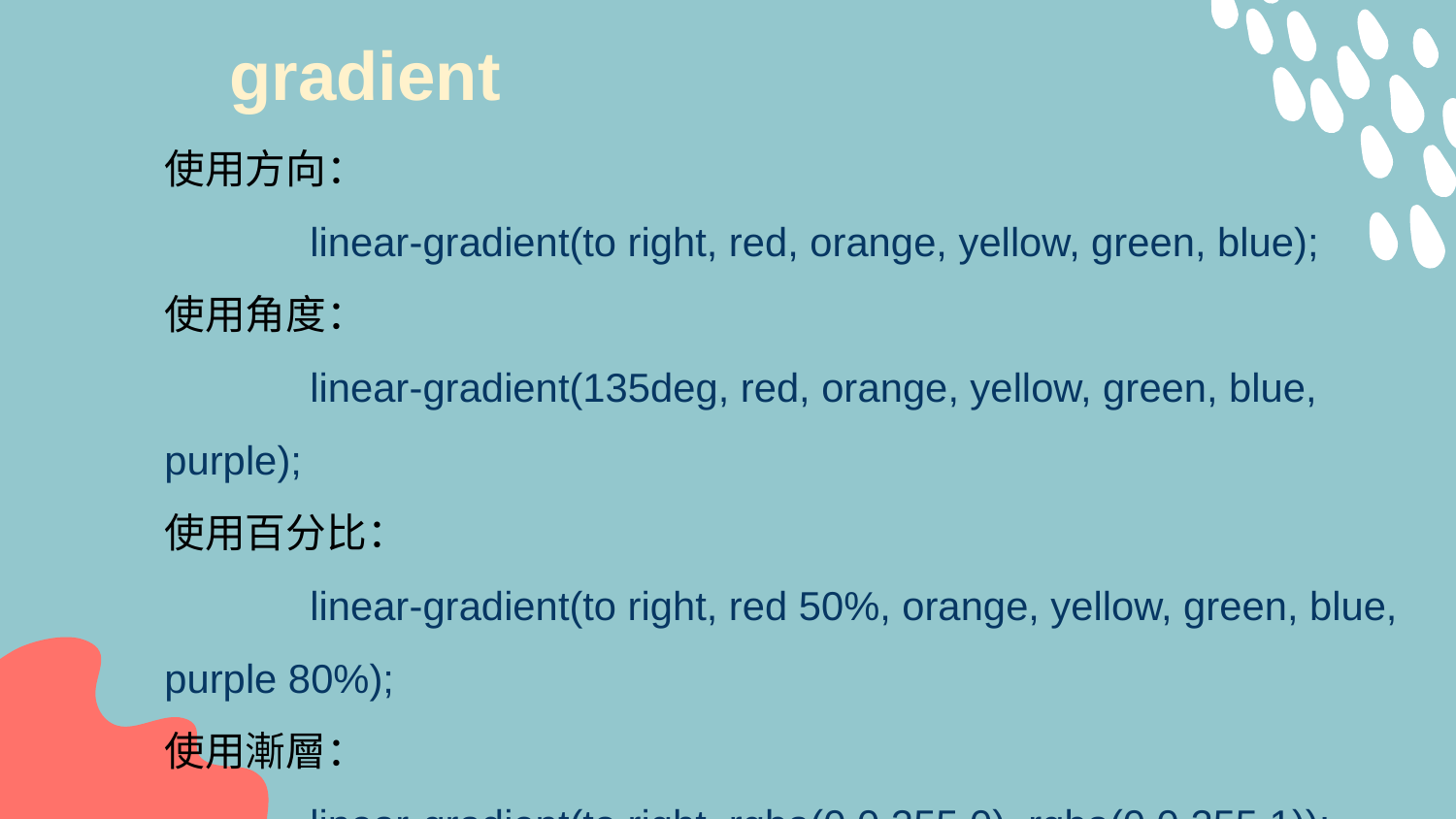

# gradient
使用方向：
	linear-gradient(to right, red, orange, yellow, green, blue);
使用角度：
	linear-gradient(135deg, red, orange, yellow, green, blue, purple);
使用百分比：
	linear-gradient(to right, red 50%, orange, yellow, green, blue, purple 80%);
使用漸層：
	linear-gradient(to right, rgba(0,0,255,0), rgba(0,0,255,1));